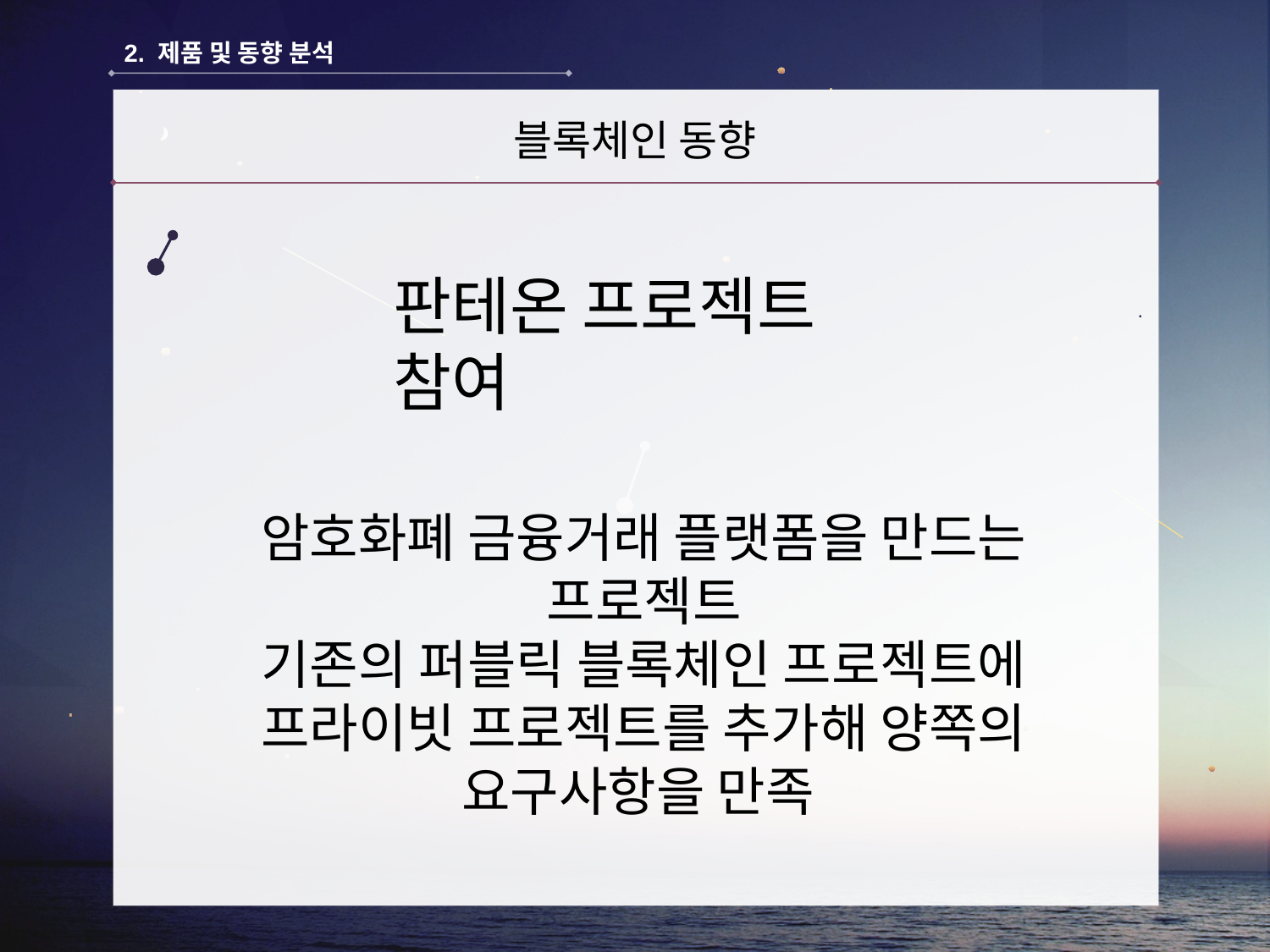

2. 제품 및 동향 분석

·

블록체인 동향
판테온 프로젝트 참여

암호화폐 금융거래 플랫폼을 만드는 프로젝트
기존의 퍼블릭 블록체인 프로젝트에 프라이빗 프로젝트를 추가해 양쪽의 요구사항을 만족